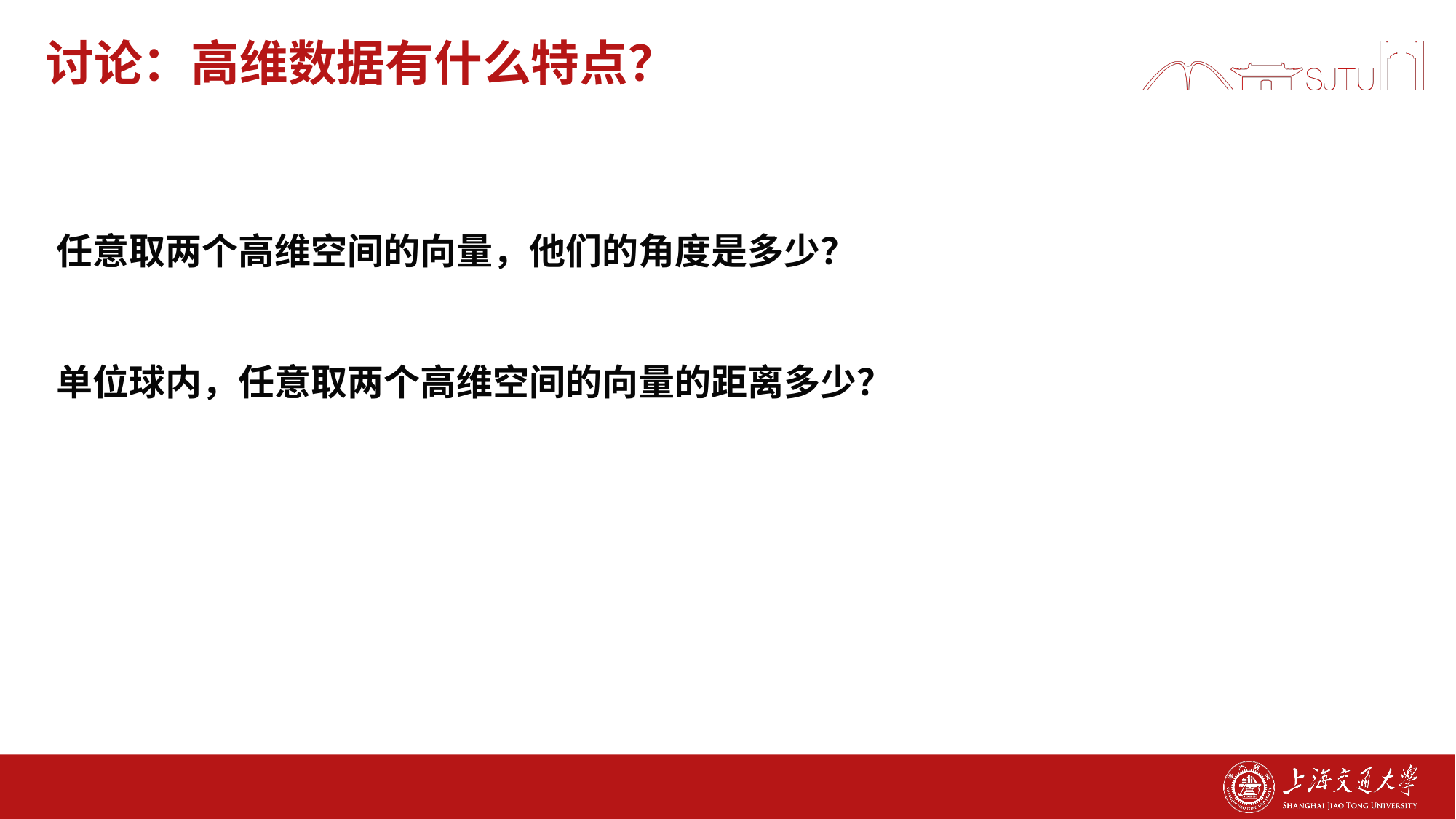

# 讨论：高维数据有什么特点？
任意取两个高维空间的向量，他们的角度是多少？

单位球内，任意取两个高维空间的向量的距离多少？